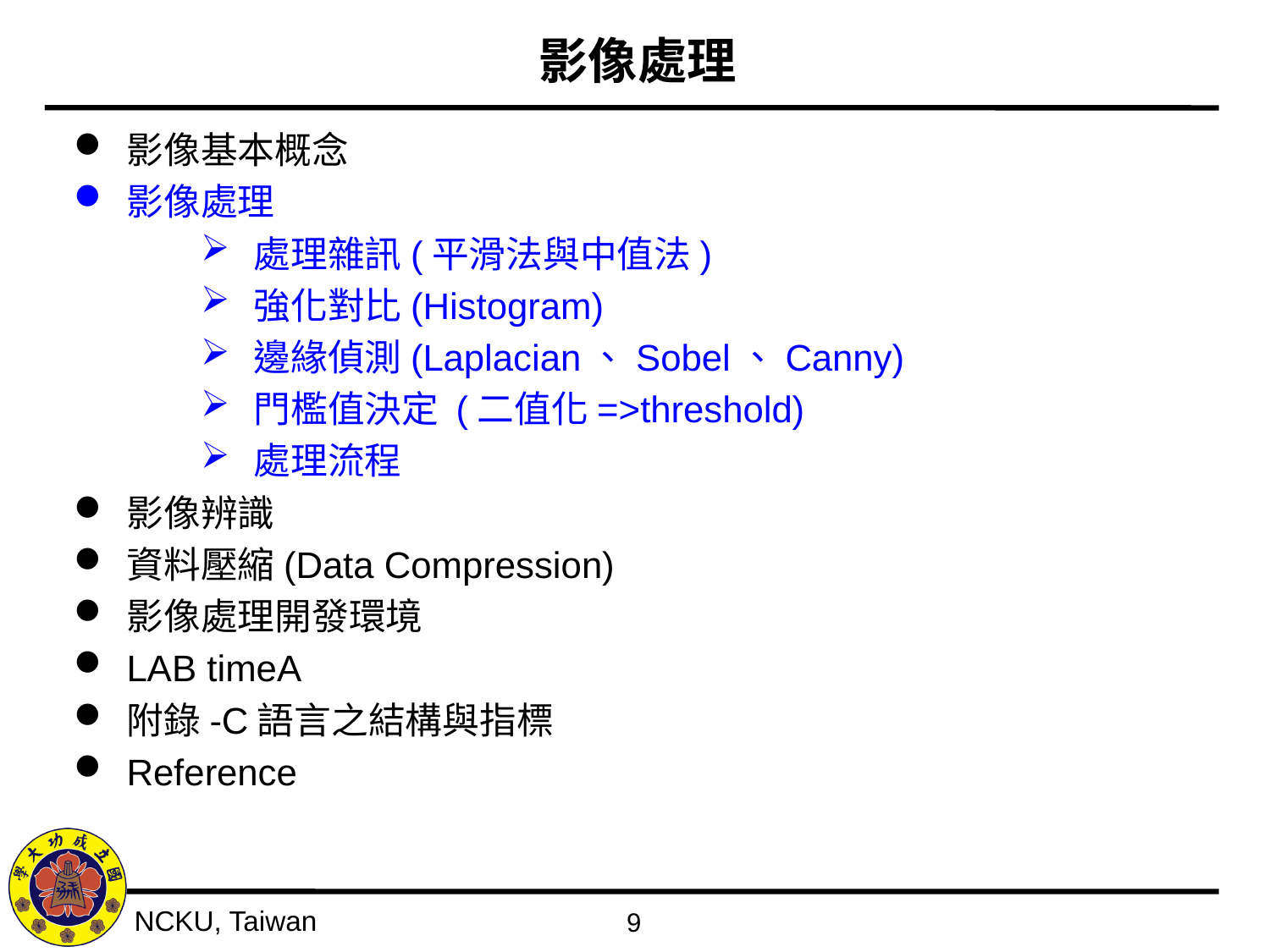

# 影像處理
影像基本概念
影像處理
處理雜訊(平滑法與中值法)
強化對比(Histogram)
邊緣偵測(Laplacian、Sobel、Canny)
門檻值決定 (二值化=>threshold)
處理流程
影像辨識
資料壓縮(Data Compression)
影像處理開發環境
LAB timeA
附錄-C語言之結構與指標
Reference

9